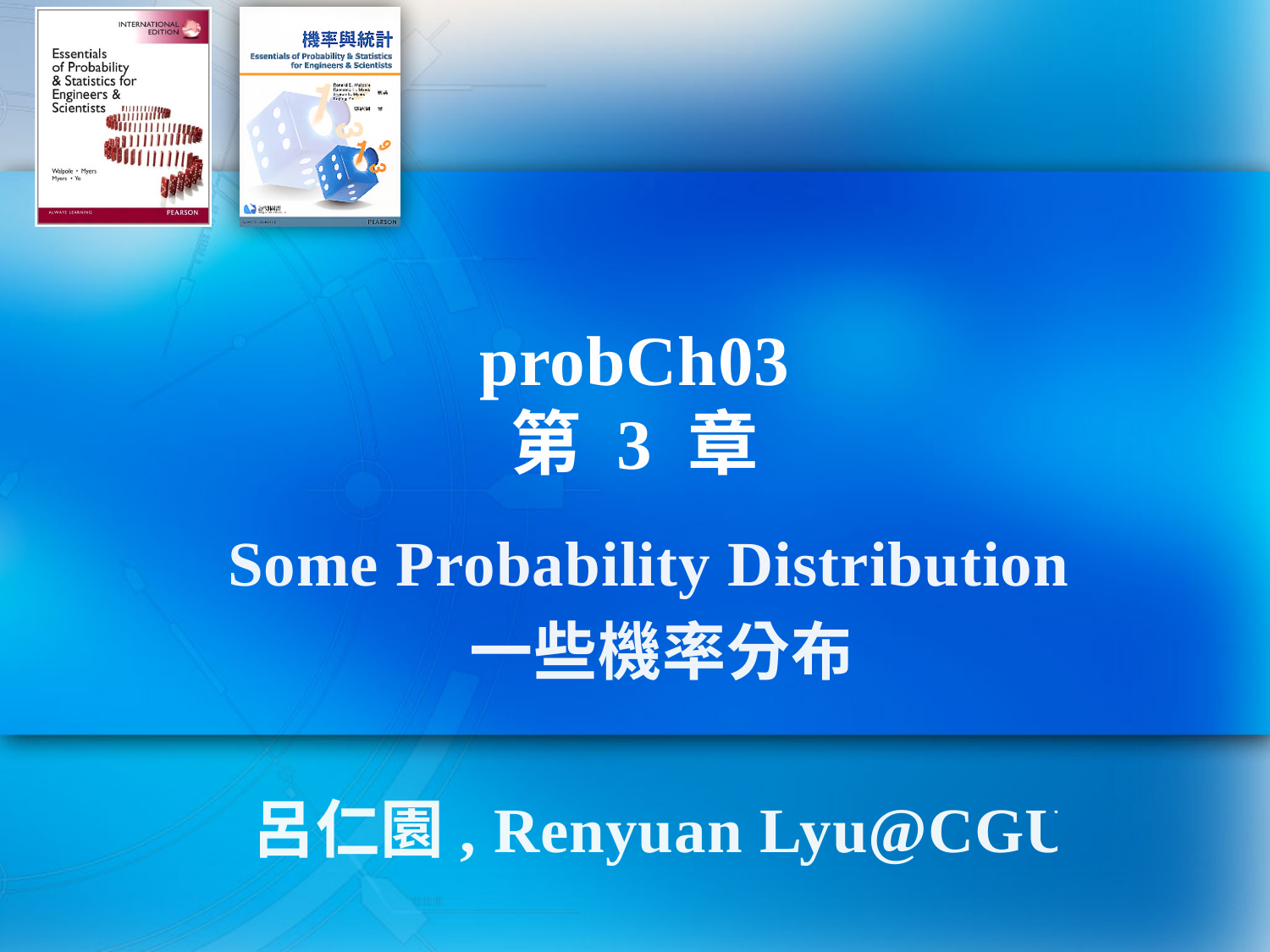

# probCh03 第 3 章
Some Probability Distributions
一些機率分布

呂仁園, Renyuan Lyu@CGU